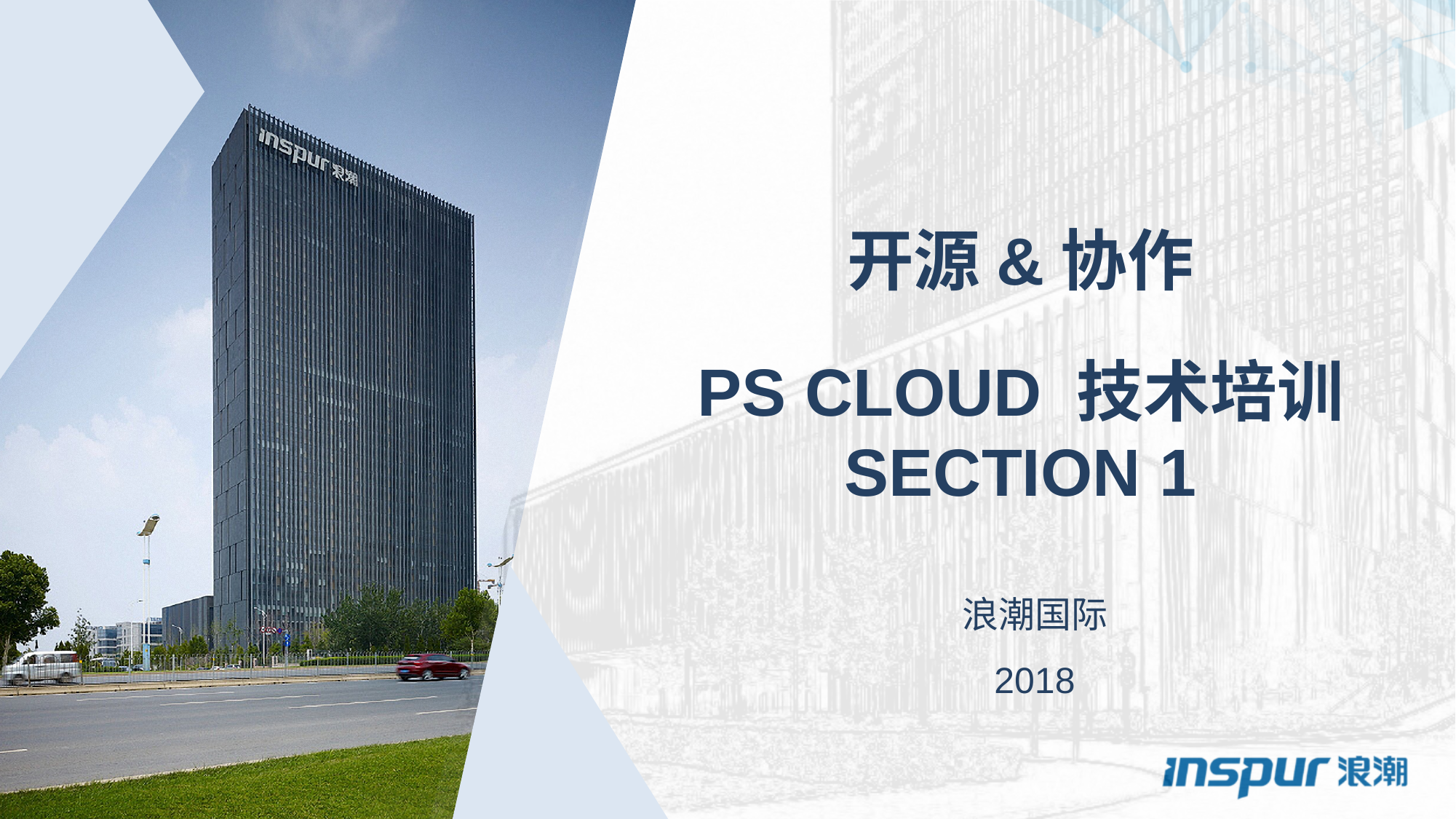

开源&协作

PS Cloud 技术培训
section 1
浪潮国际
2018